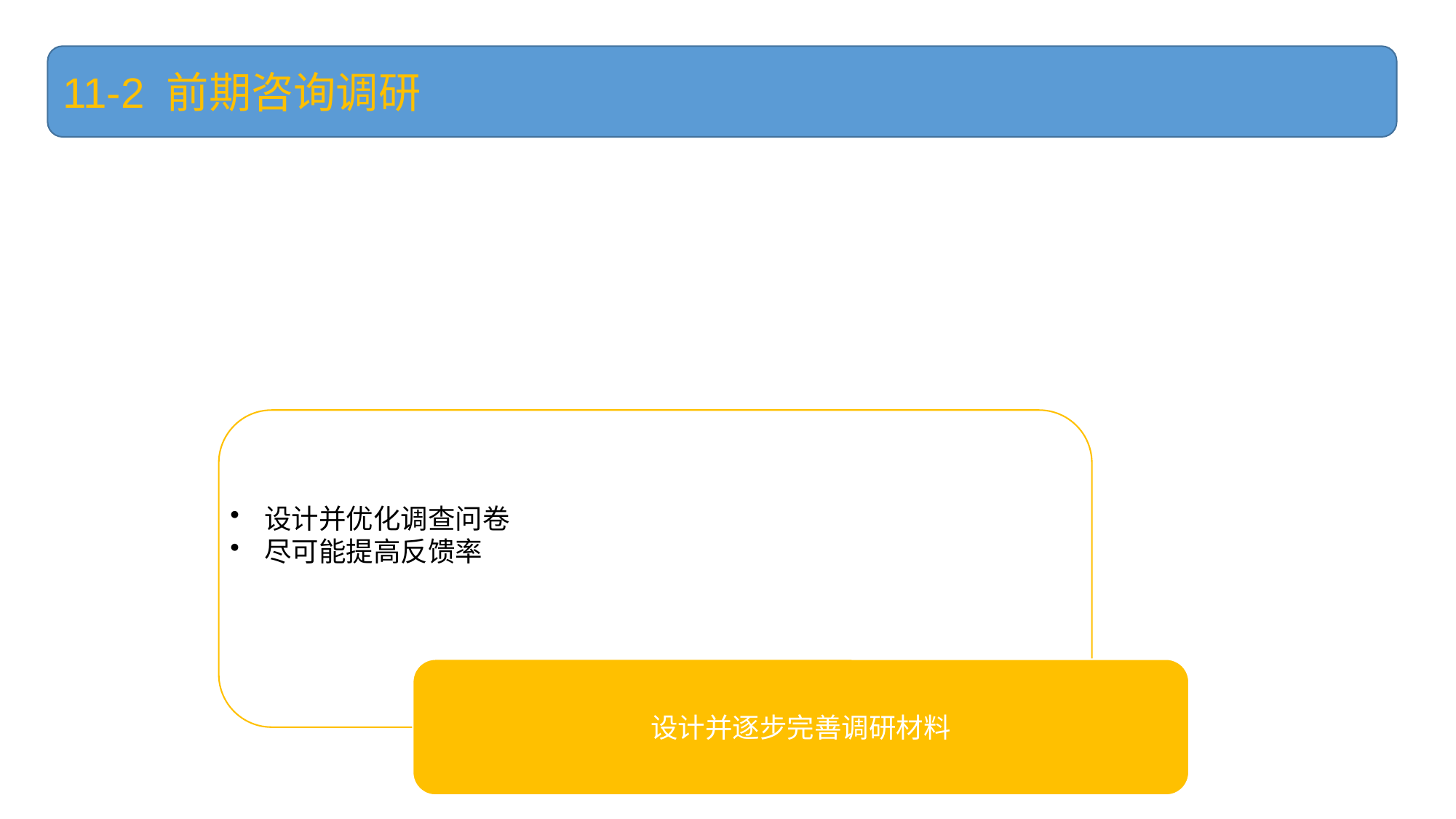

11-2 前期咨询调研
设计并逐步完善调研材料
设计并优化调查问卷
尽可能提高反馈率